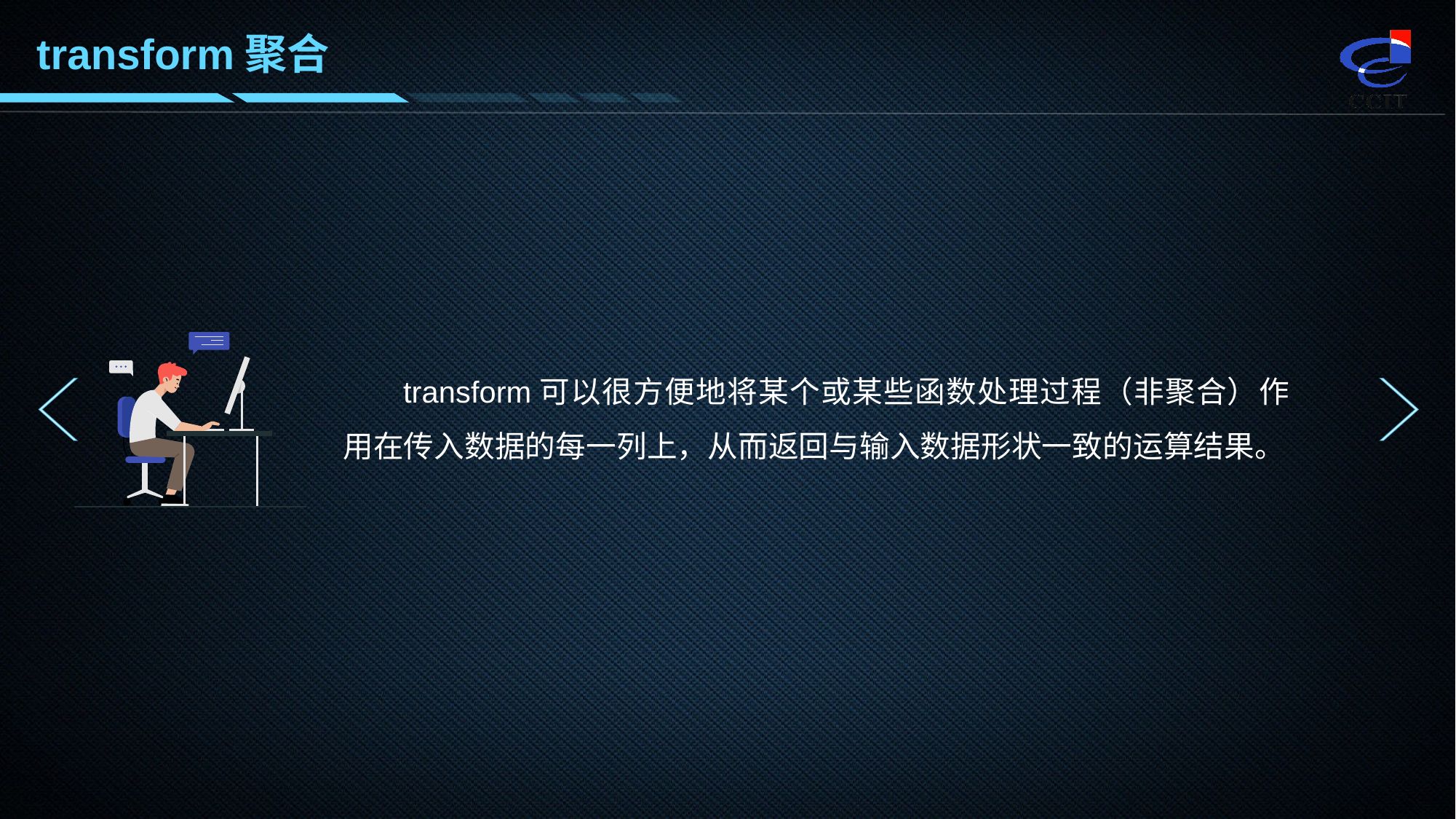

transform聚合

transform可以很方便地将某个或某些函数处理过程（非聚合）作用在传入数据的每一列上，从而返回与输入数据形状一致的运算结果。